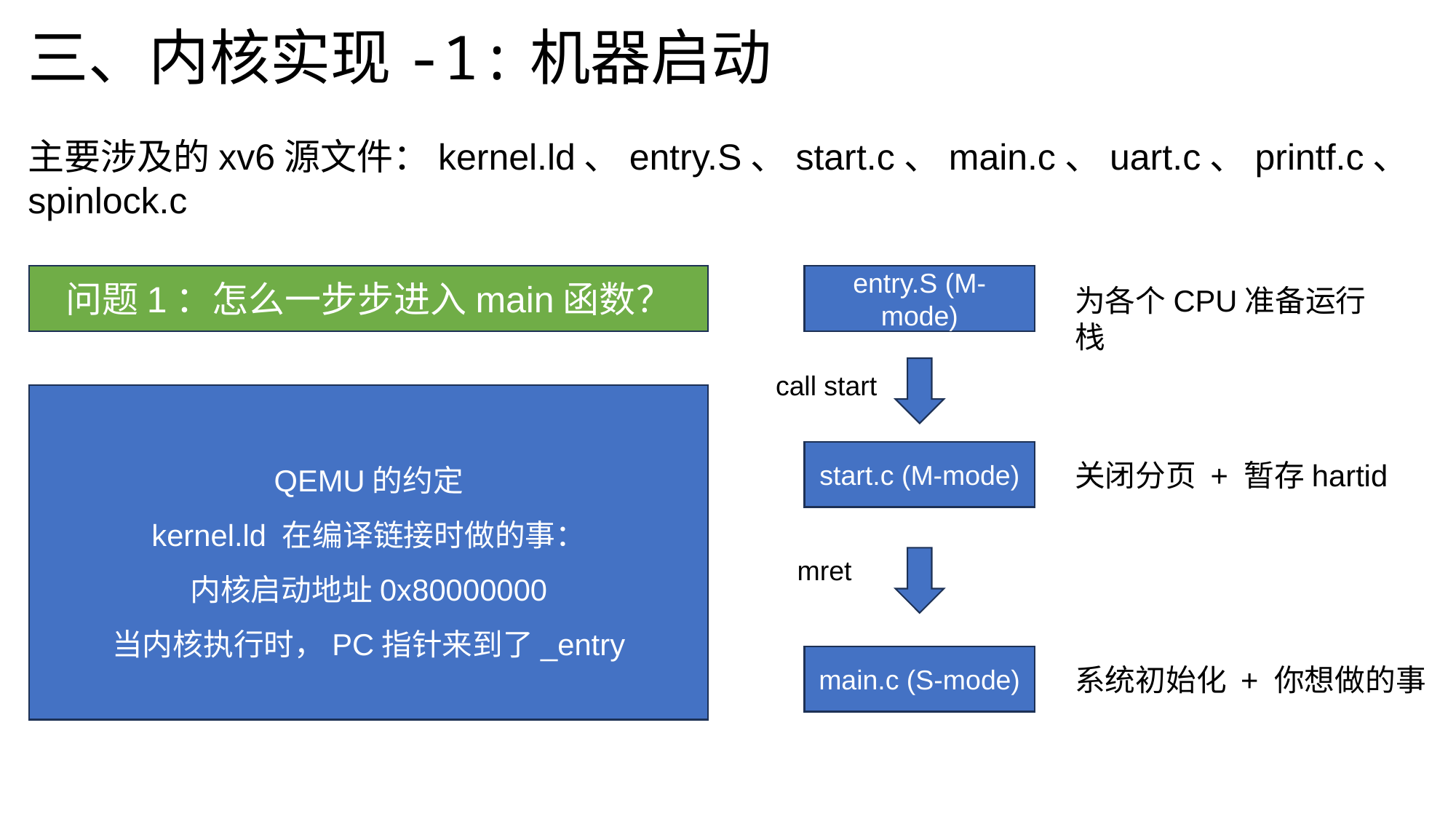

# 三、内核实现-1:机器启动
主要涉及的xv6源文件：kernel.ld、entry.S、start.c、main.c、uart.c、printf.c、 spinlock.c
问题1：怎么一步步进入main函数？
entry.S (M-mode)
为各个CPU准备运行栈

call start
QEMU的约定
kernel.ld 在编译链接时做的事：
内核启动地址0x80000000
当内核执行时，PC指针来到了_entry
start.c (M-mode)
关闭分页 + 暂存hartid
mret

main.c (S-mode)
系统初始化 + 你想做的事